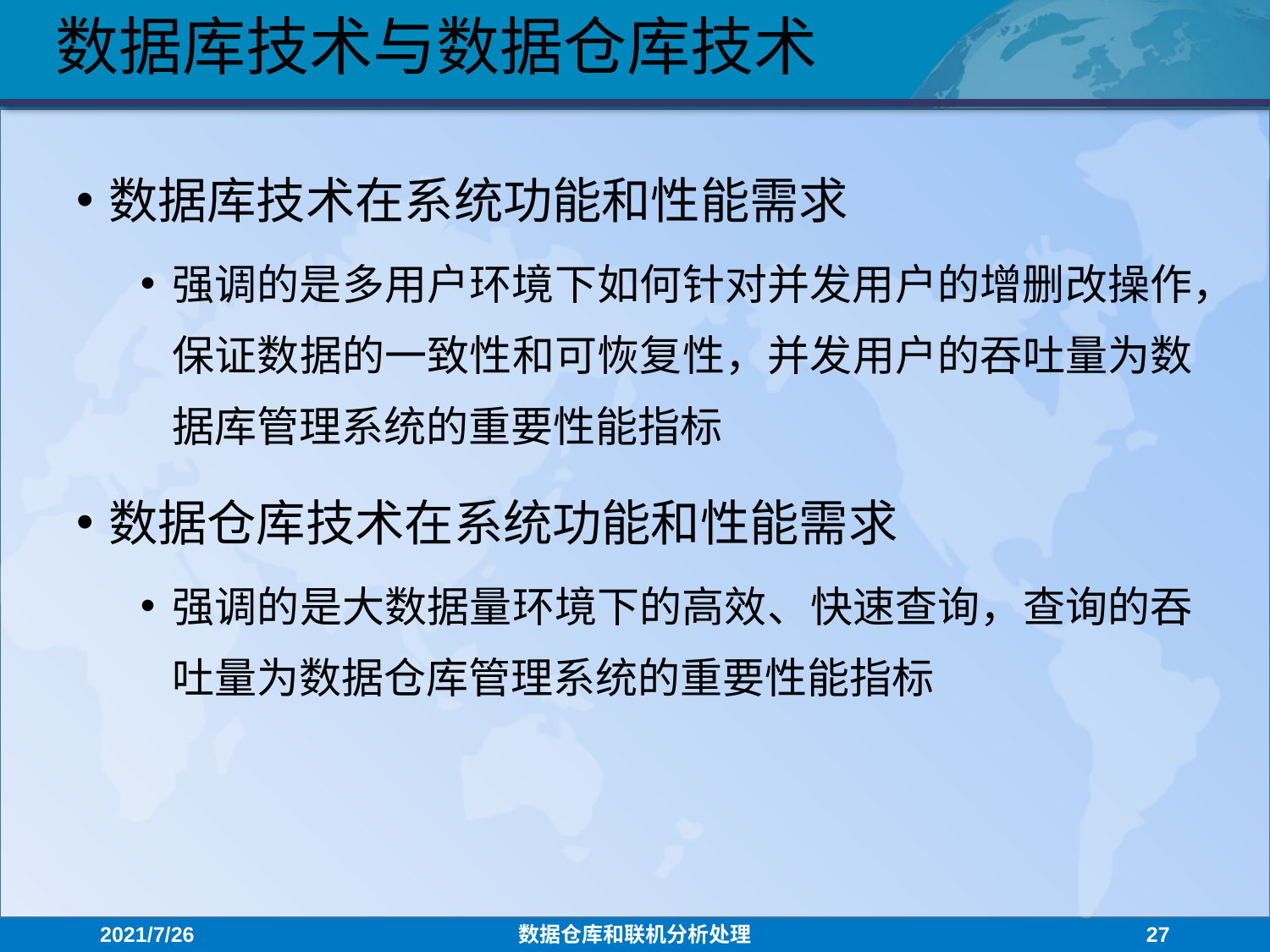

数据库技术与数据仓库技术
数据库技术在系统功能和性能需求
强调的是多用户环境下如何针对并发用户的增删改操作，保证数据的一致性和可恢复性，并发用户的吞吐量为数据库管理系统的重要性能指标
数据仓库技术在系统功能和性能需求
强调的是大数据量环境下的高效、快速查询，查询的吞吐量为数据仓库管理系统的重要性能指标

2021/7/26
数据仓库和联机分析处理
27